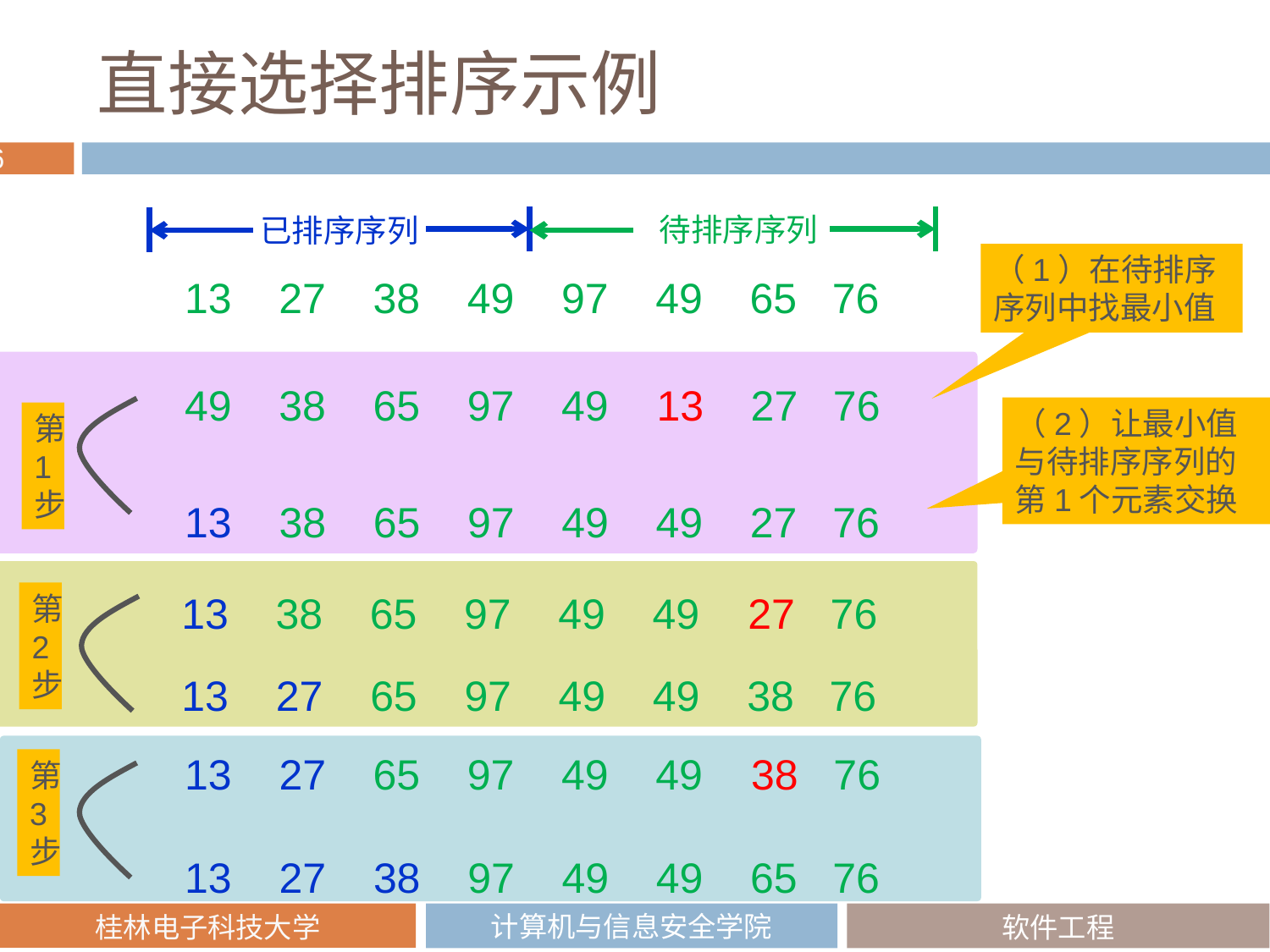

# 直接选择排序示例
待排序序列
已排序序列
（1）在待排序序列中找最小值
13    27    38    49    97    49    65   76

49    38    65    97    49    13    27   76
（2）让最小值与待排序序列的第1个元素交换

第1步
13    38    65    97    49    49    27   76

13    38    65    97    49    49    27   76
第2步

13    27    65    97    49    49    38   76
13    27    65    97    49    49    38   76

第3步

13    27    38    97    49    49    65   76